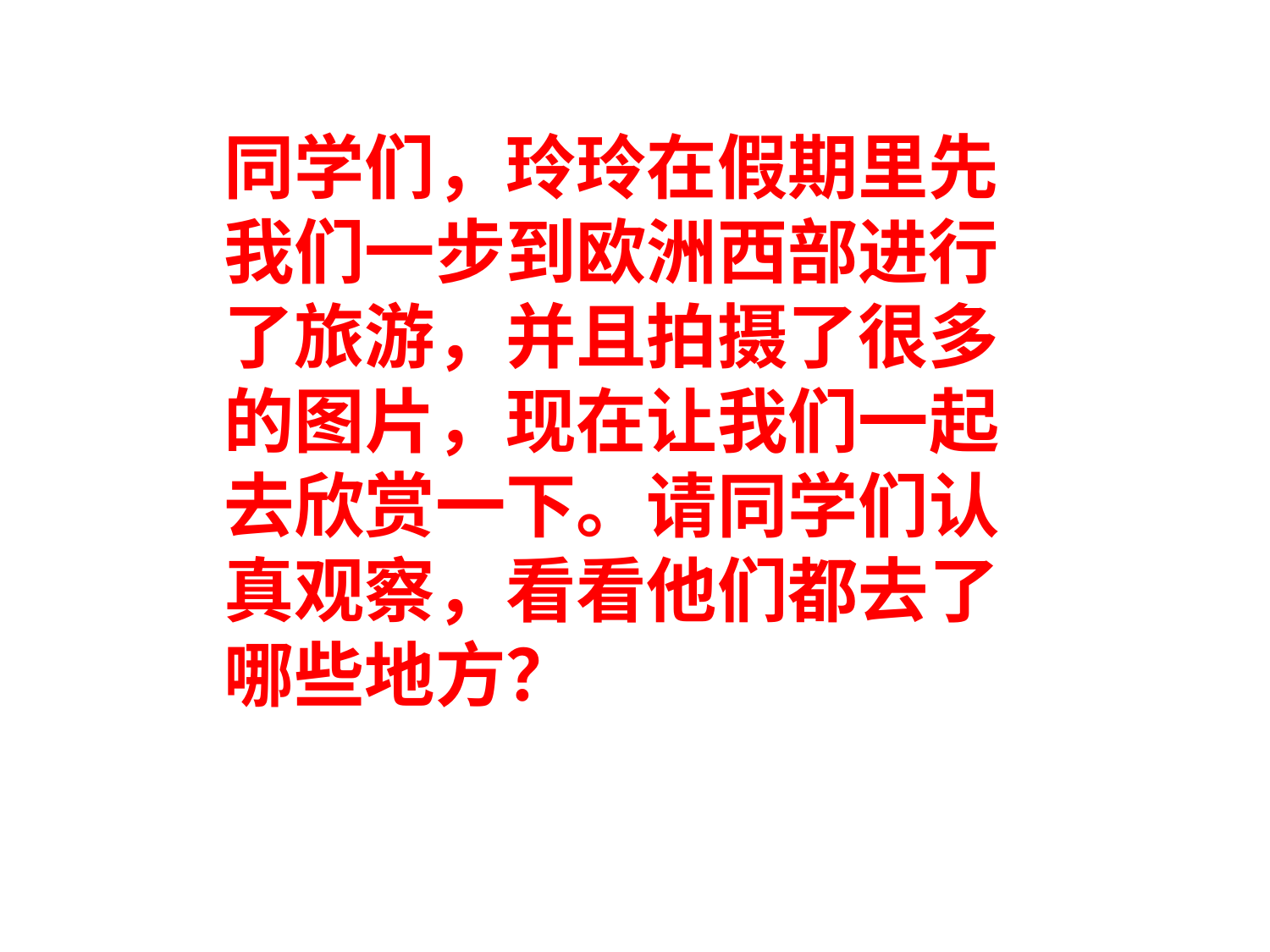

同学们，玲玲在假期里先我们一步到欧洲西部进行了旅游，并且拍摄了很多的图片，现在让我们一起去欣赏一下。请同学们认真观察，看看他们都去了哪些地方？